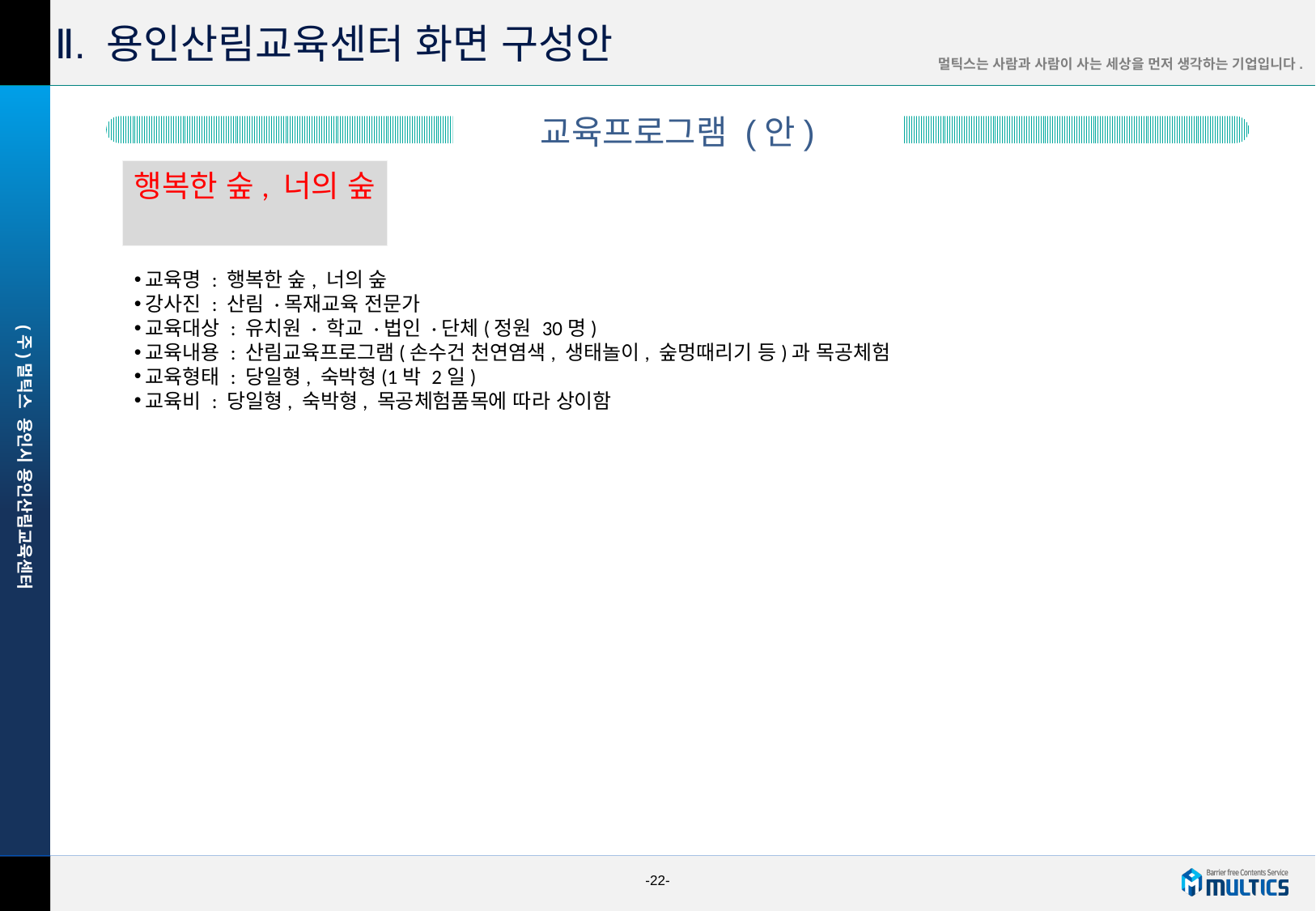

Ⅱ. 용인산림교육센터 화면 구성안
교육프로그램 (안)

행복한 숲, 너의 숲
프로그램 소개

교육명 : 행복한 숲, 너의 숲
강사진 : 산림 ·목재교육 전문가
교육대상 : 유치원 · 학교 ·법인 ·단체(정원 30명)
교육내용 : 산림교육프로그램(손수건 천연염색, 생태놀이, 숲멍때리기 등)과 목공체험
교육형태 : 당일형, 숙박형(1박 2일)
교육비 : 당일형, 숙박형, 목공체험품목에 따라 상이함